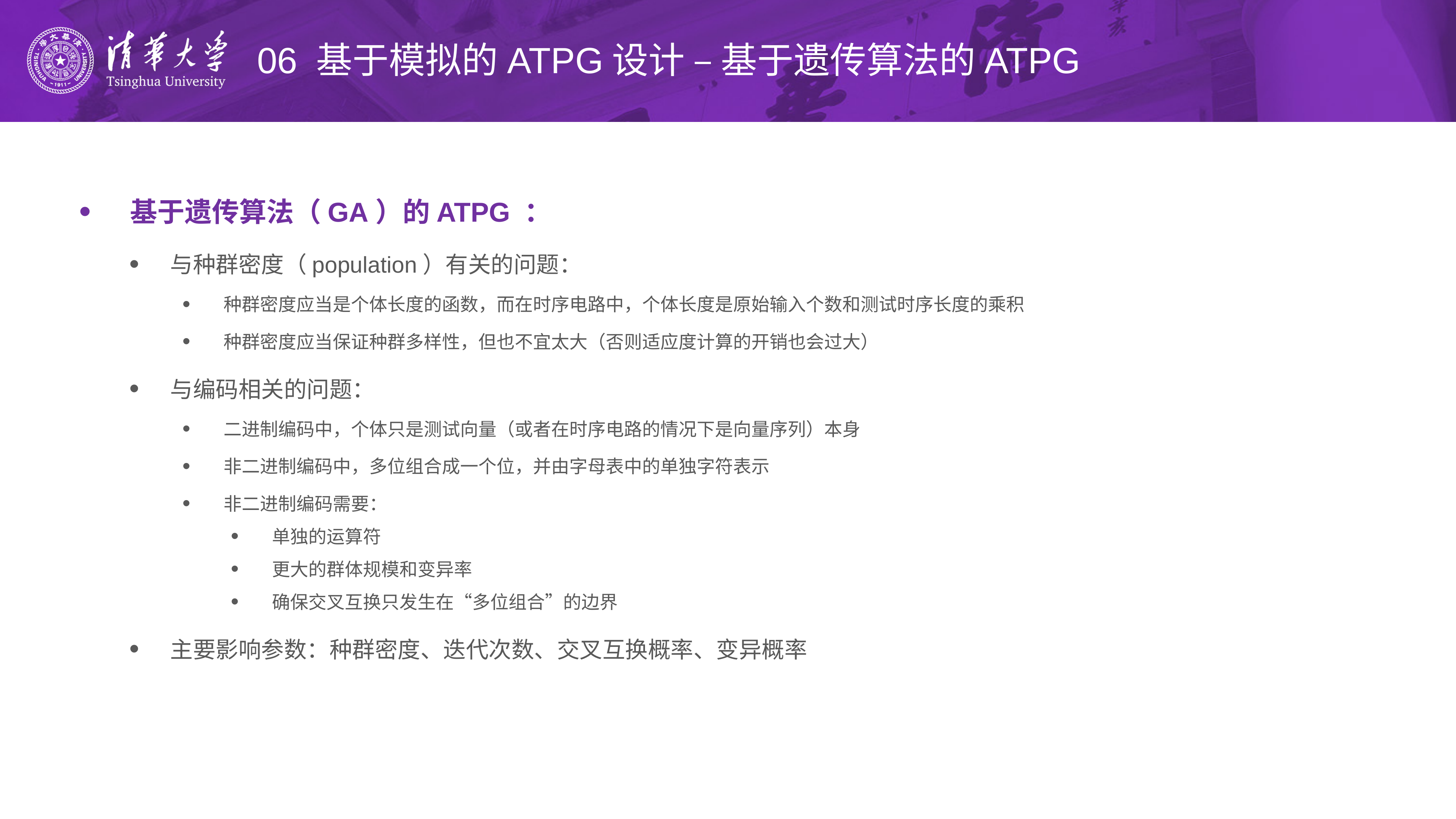

# 06 基于模拟的ATPG设计 – 基于遗传算法的ATPG
基于遗传算法（GA）的ATPG ：
与种群密度（population）有关的问题：
种群密度应当是个体长度的函数，而在时序电路中，个体长度是原始输入个数和测试时序长度的乘积
种群密度应当保证种群多样性，但也不宜太大（否则适应度计算的开销也会过大）
与编码相关的问题：
二进制编码中，个体只是测试向量（或者在时序电路的情况下是向量序列）本身
非二进制编码中，多位组合成一个位，并由字母表中的单独字符表示
非二进制编码需要：
单独的运算符
更大的群体规模和变异率
确保交叉互换只发生在“多位组合”的边界
主要影响参数：种群密度、迭代次数、交叉互换概率、变异概率